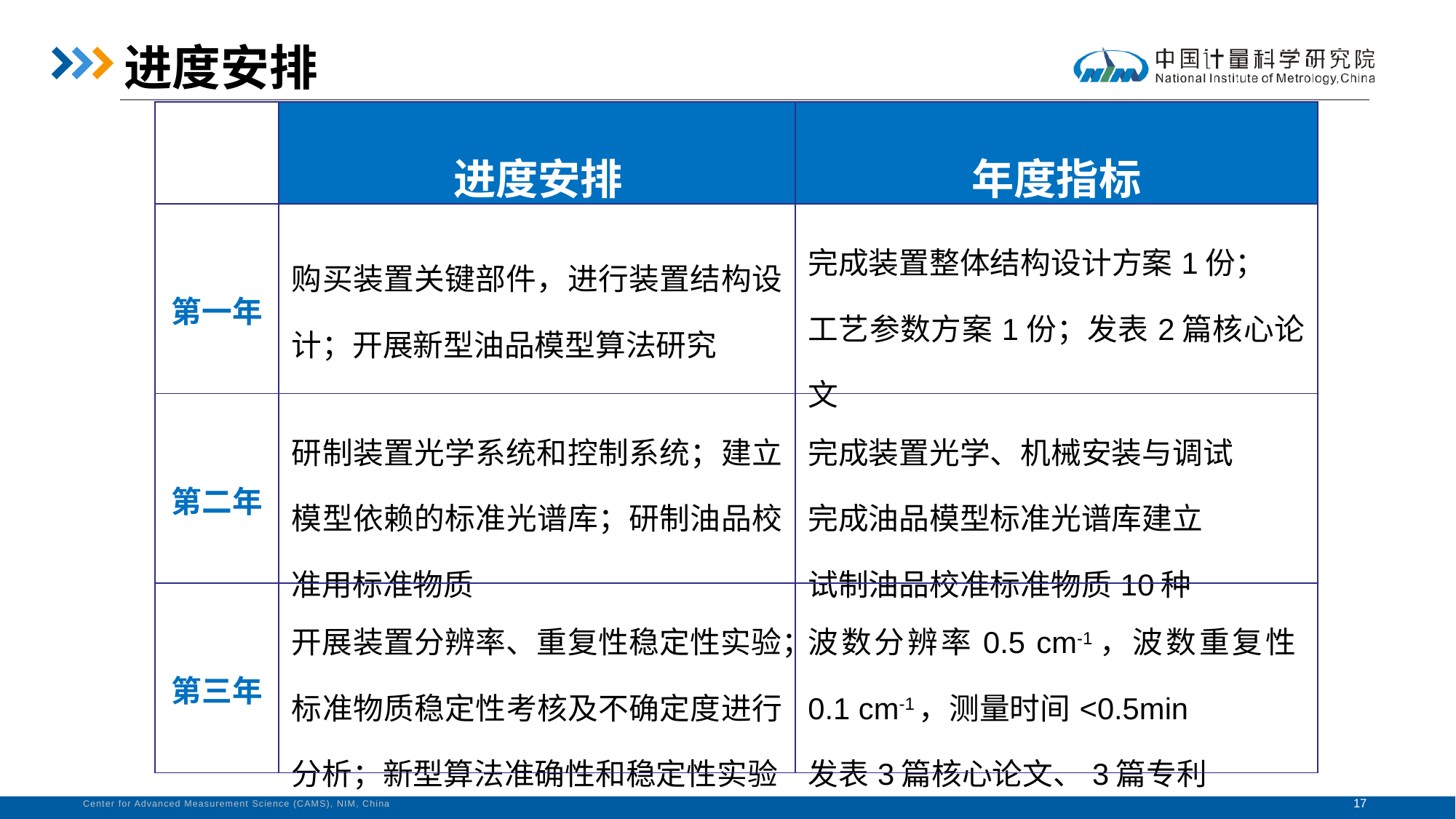

进度安排
|  | 进度安排 | 年度指标 |
| --- | --- | --- |
| 第一年 | 购买装置关键部件，进行装置结构设计；开展新型油品模型算法研究 | 完成装置整体结构设计方案1份； 工艺参数方案1份；发表2篇核心论文 |
| 第二年 | 研制装置光学系统和控制系统；建立模型依赖的标准光谱库；研制油品校准用标准物质 | 完成装置光学、机械安装与调试 完成油品模型标准光谱库建立 试制油品校准标准物质10种 |
| 第三年 | 开展装置分辨率、重复性稳定性实验；标准物质稳定性考核及不确定度进行分析；新型算法准确性和稳定性实验 | 波数分辨率0.5 cm-1，波数重复性0.1 cm-1，测量时间<0.5min 发表3篇核心论文、3篇专利 |